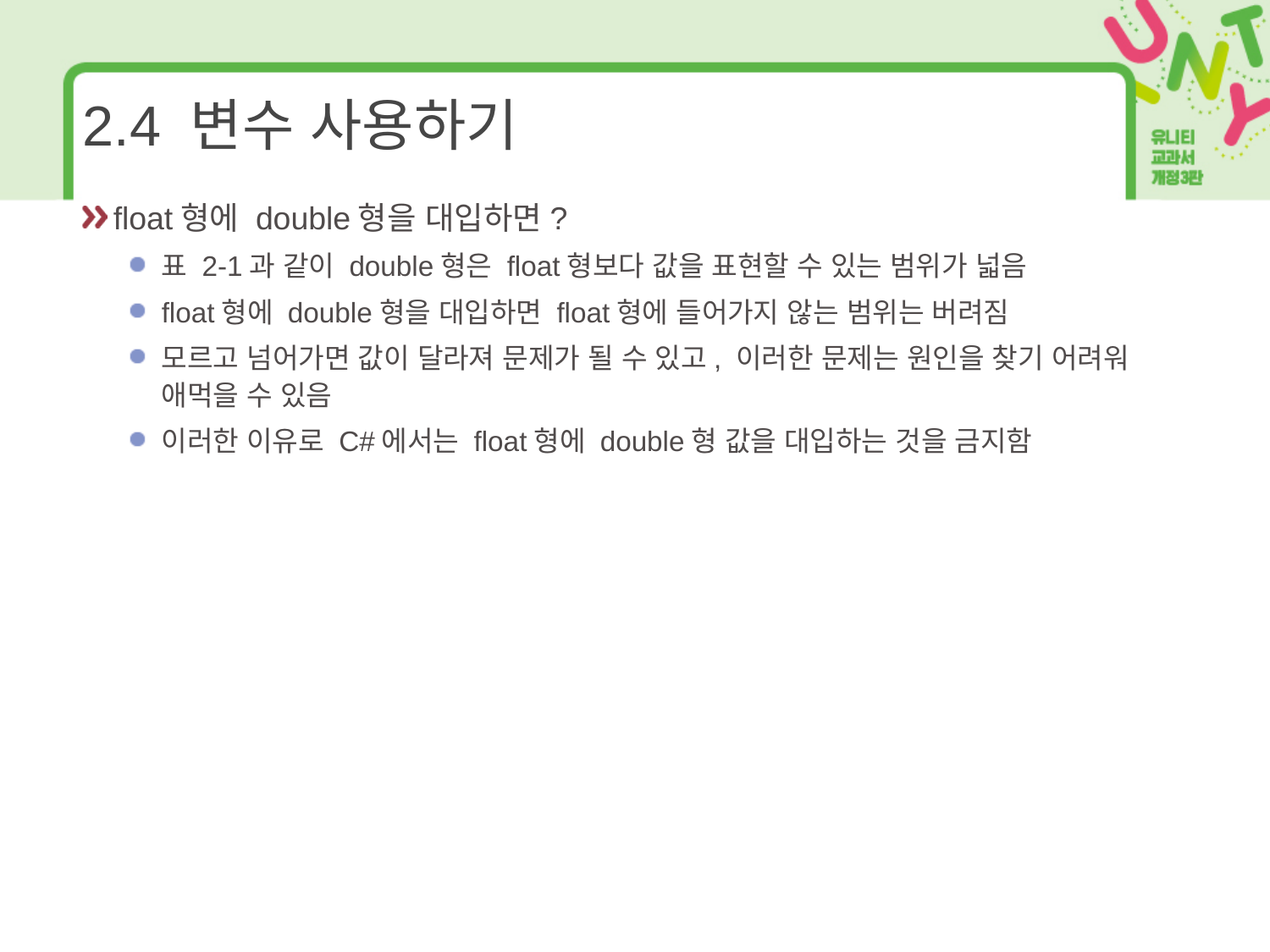

# 2.4 변수 사용하기
float형에 double형을 대입하면?
표 2-1과 같이 double형은 float형보다 값을 표현할 수 있는 범위가 넓음
float형에 double형을 대입하면 float형에 들어가지 않는 범위는 버려짐
모르고 넘어가면 값이 달라져 문제가 될 수 있고, 이러한 문제는 원인을 찾기 어려워 애먹을 수 있음
이러한 이유로 C#에서는 float형에 double형 값을 대입하는 것을 금지함